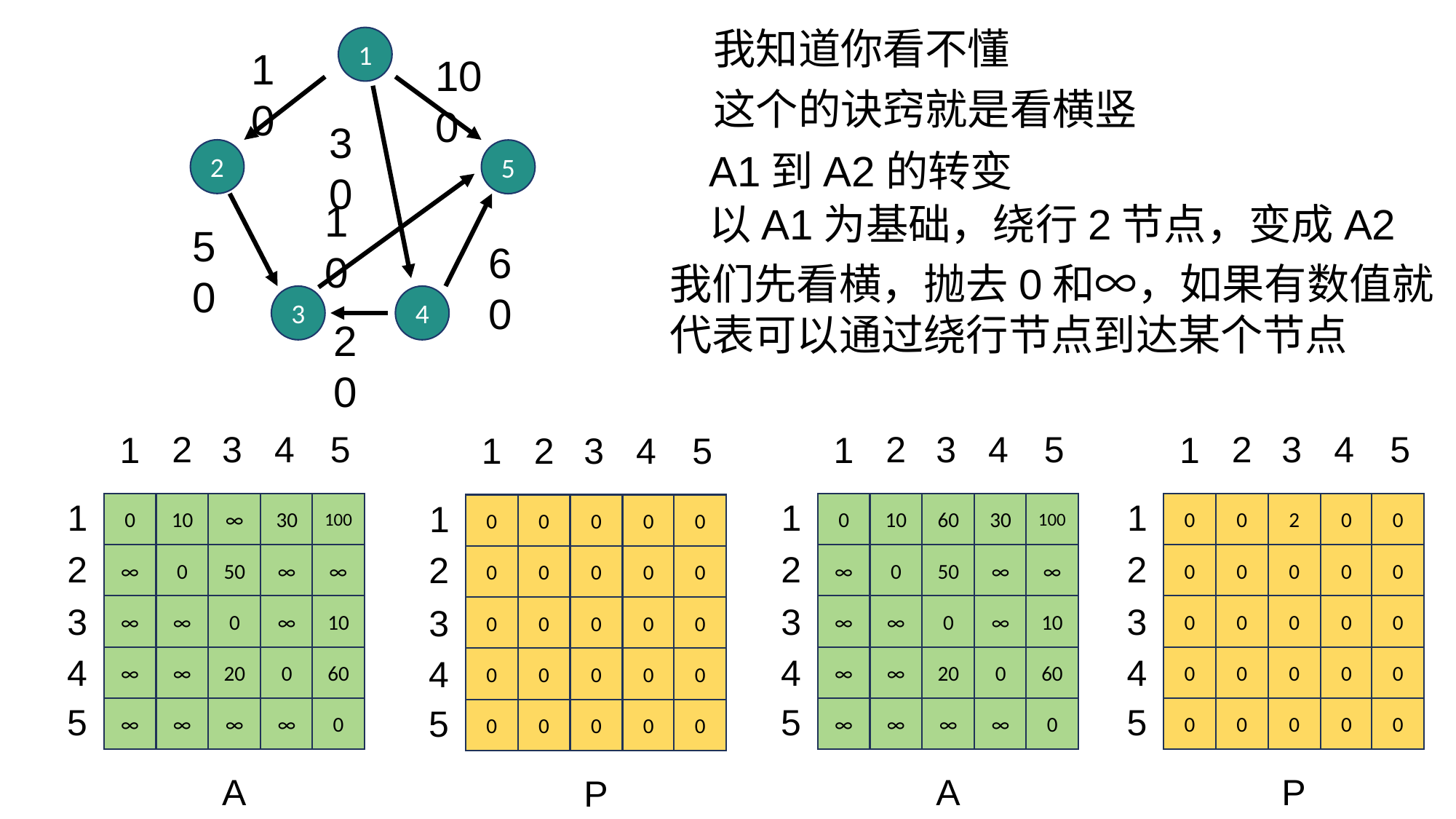

我知道你看不懂
1
10
100
这个的诀窍就是看横竖
30
A1到A2的转变
2
5
10
以A1为基础，绕行2节点，变成A2
50
60
我们先看横，抛去0和∞，如果有数值就代表可以通过绕行节点到达某个节点
3
4
20
4
5
4
5
4
5
3
3
3
2
2
2
1
1
1
4
5
3
2
1
1
1
1
1
10
30
100
10
30
100
0
0
0
0
∞
0
60
0
2
0
0
0
0
0
2
2
2
2
0
∞
∞
0
∞
∞
0
0
0
∞
50
∞
50
0
0
0
0
0
0
0
3
3
3
3
∞
∞
10
∞
∞
10
0
0
0
∞
0
∞
0
0
0
0
0
0
0
0
4
4
4
4
∞
0
60
∞
0
60
0
0
0
∞
20
∞
20
0
0
0
0
0
0
0
5
5
5
5
∞
∞
0
∞
∞
0
0
0
0
∞
∞
∞
∞
0
0
0
0
0
0
0
A1
A2
P2
P1